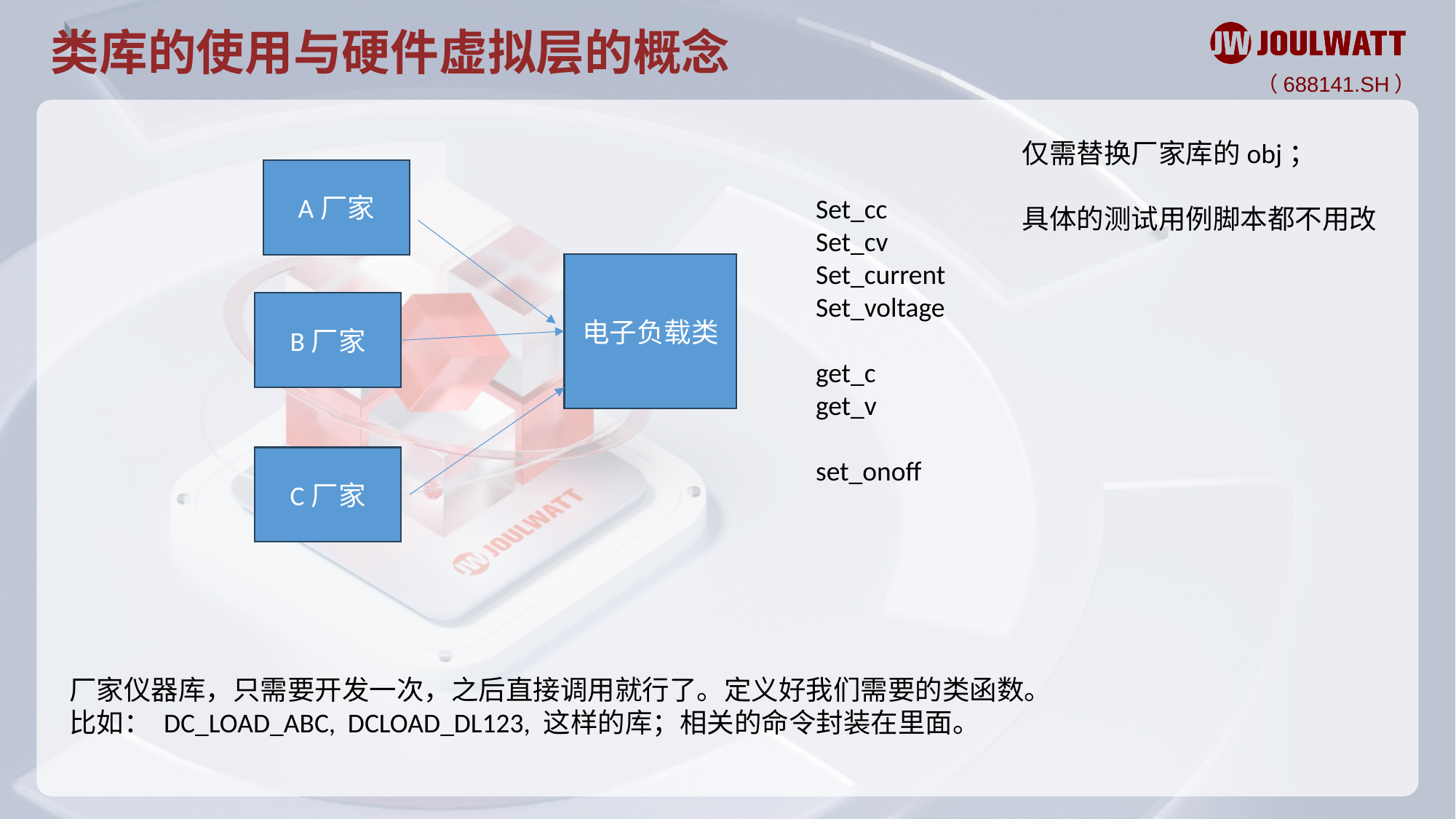

类库的使用与硬件虚拟层的概念
仅需替换厂家库的obj；

具体的测试用例脚本都不用改
A厂家
Set_cc
Set_cv
Set_current
Set_voltage

get_c
get_v

set_onoff
电子负载类
B厂家
C厂家
厂家仪器库，只需要开发一次，之后直接调用就行了。定义好我们需要的类函数。
比如： DC_LOAD_ABC,  DCLOAD_DL123, 这样的库；相关的命令封装在里面。